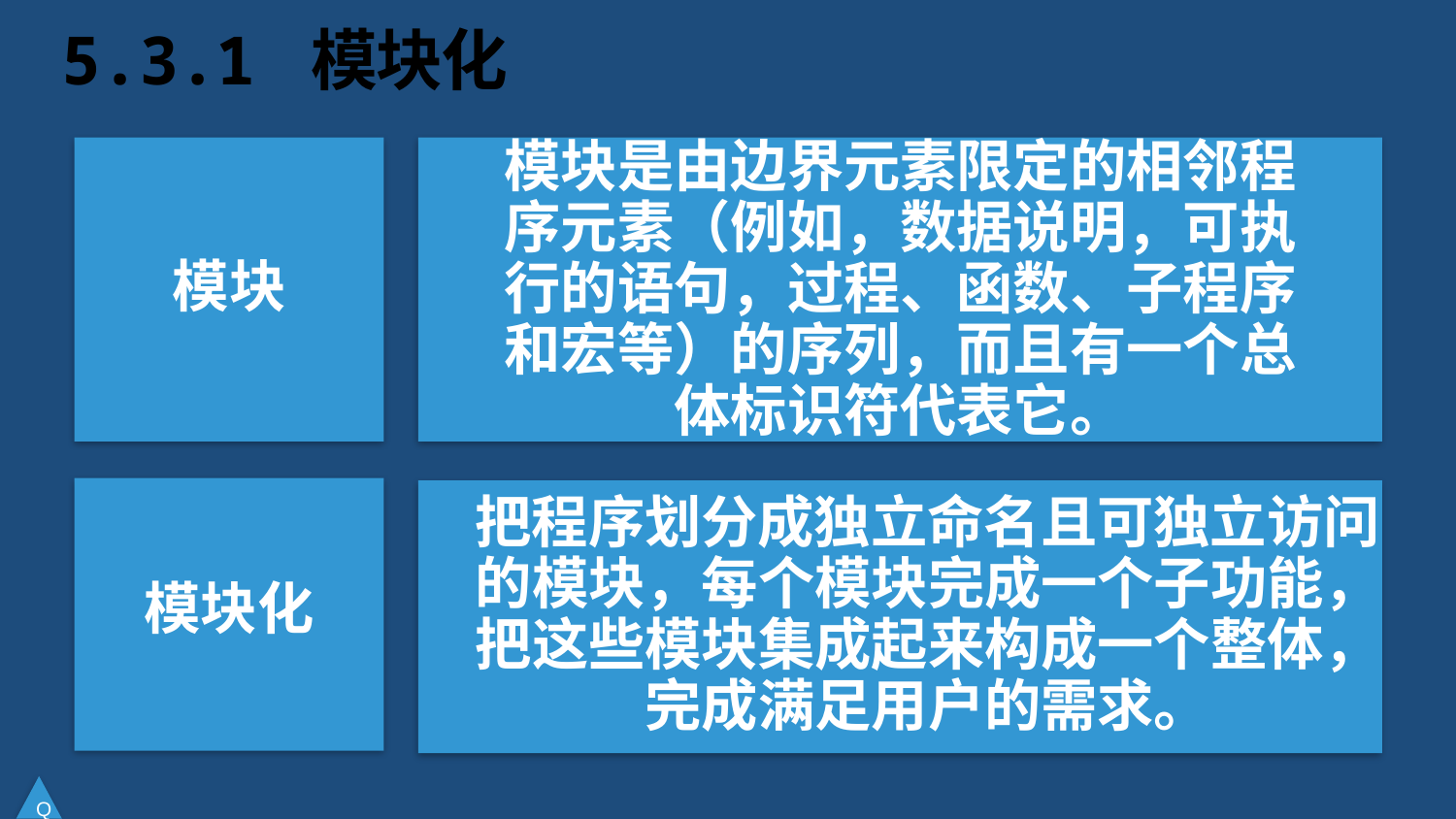

# 5.3.1 模块化
模块是由边界元素限定的相邻程序元素（例如，数据说明，可执行的语句，过程、函数、子程序和宏等）的序列，而且有一个总体标识符代表它。

模块

模块化

把程序划分成独立命名且可独立访问的模块，每个模块完成一个子功能，把这些模块集成起来构成一个整体，完成满足用户的需求。
Q